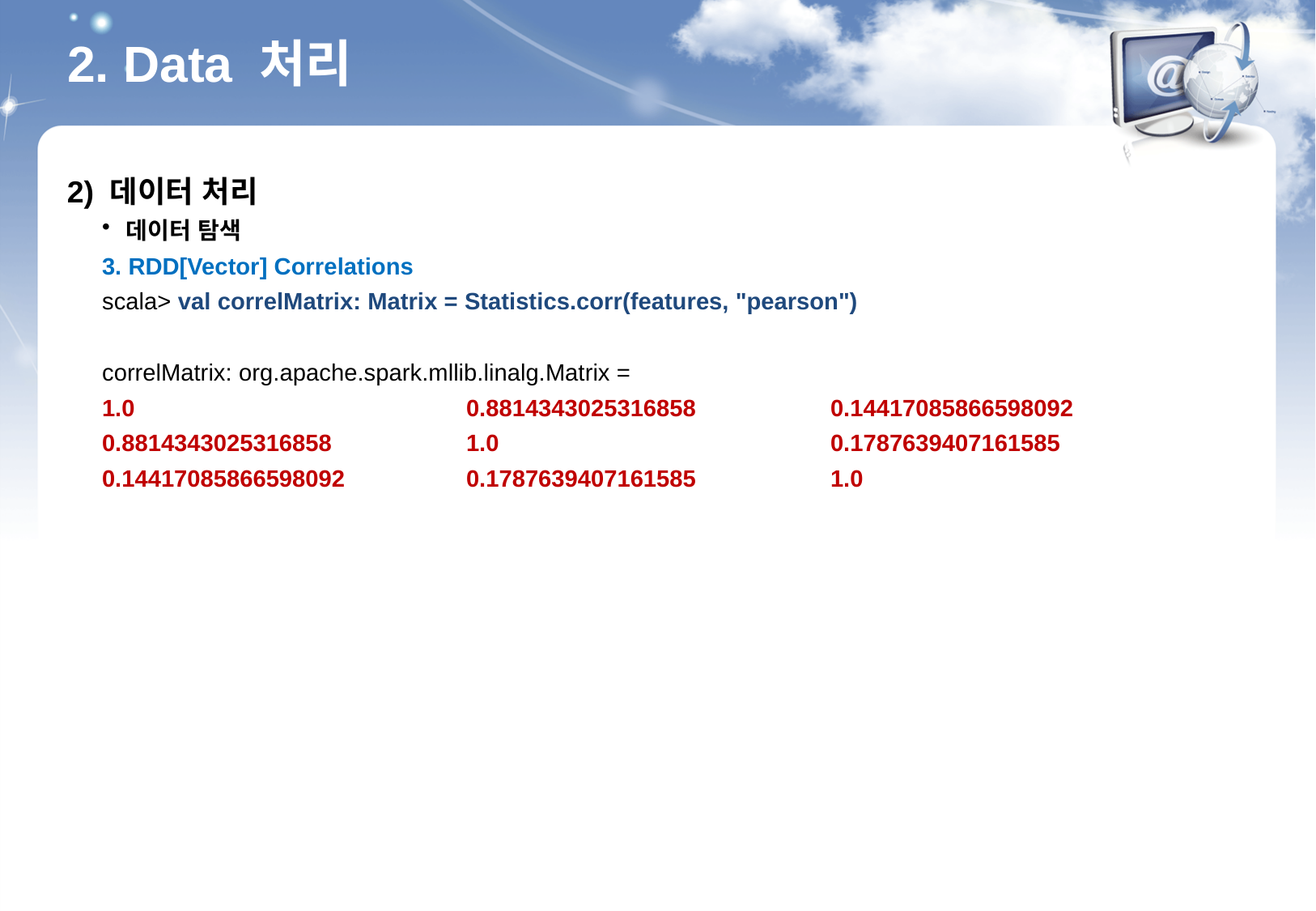

2. Data 처리
2) 데이터 처리
데이터 탐색
3. RDD[Vector] Correlations
scala> val correlMatrix: Matrix = Statistics.corr(features, "pearson")

correlMatrix: org.apache.spark.mllib.linalg.Matrix =
1.0                  		0.8814343025316858  	0.14417085866598092
0.8814343025316858   	1.0                 		0.1787639407161585
0.14417085866598092  	0.1787639407161585  	1.0